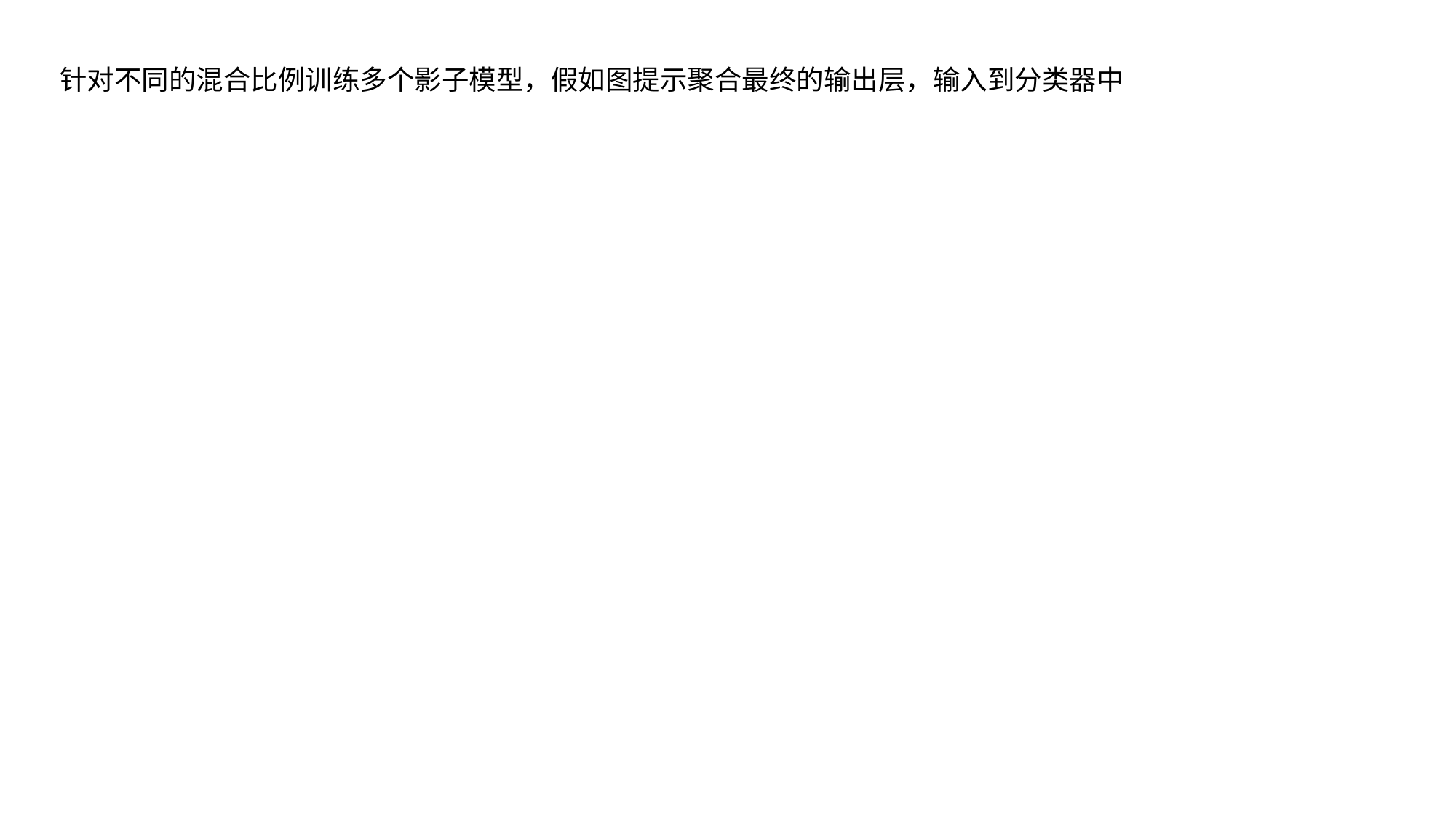

针对不同的混合比例训练多个影子模型，假如图提示聚合最终的输出层，输入到分类器中